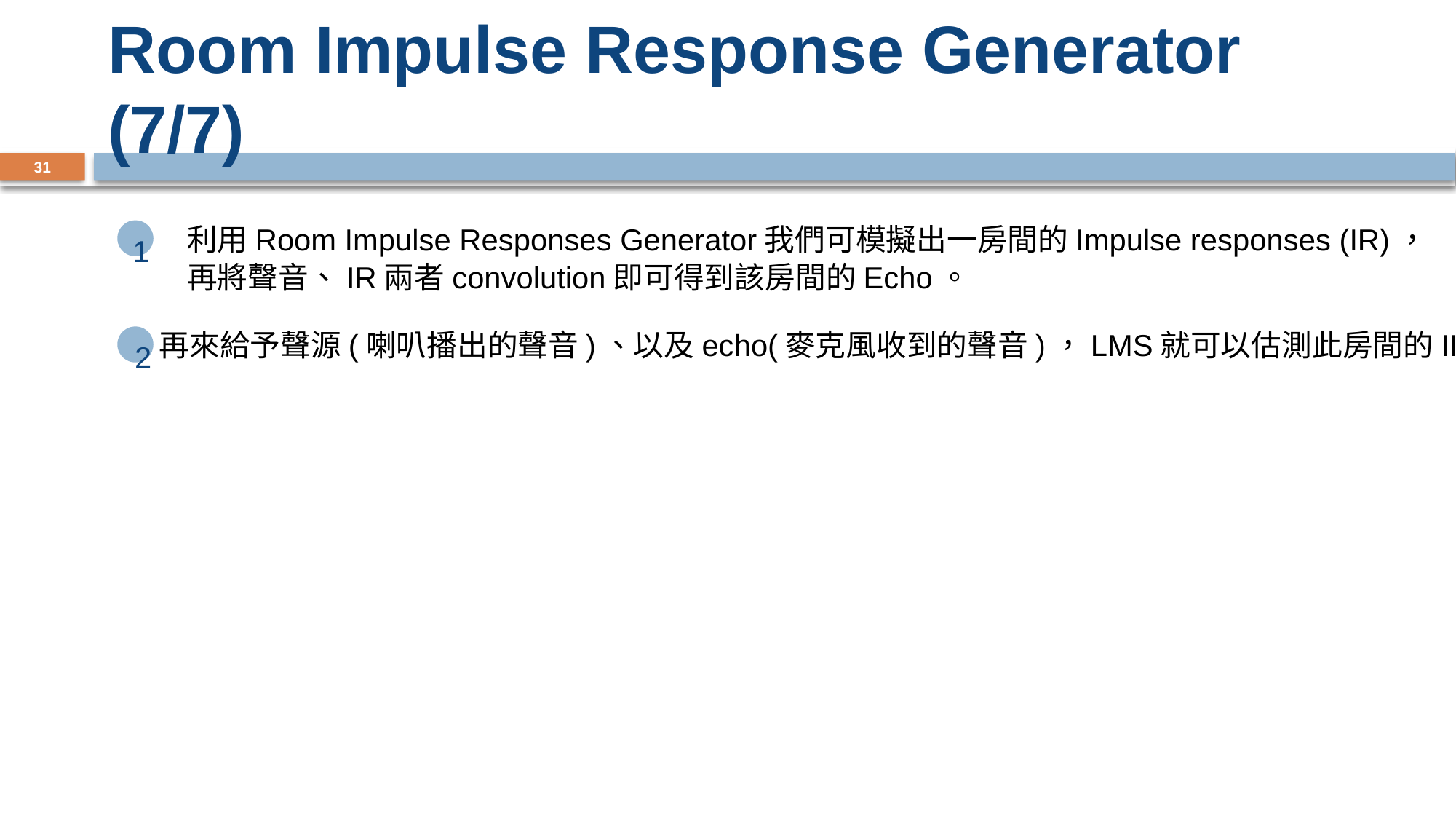

# Room Impulse Response Generator (7/7)
31

1
利用Room Impulse Responses Generator我們可模擬出一房間的Impulse responses (IR)，
再將聲音、IR兩者convolution即可得到該房間的Echo。
再來給予聲源(喇叭播出的聲音)、以及echo(麥克風收到的聲音)，LMS就可以估測此房間的IR。

2